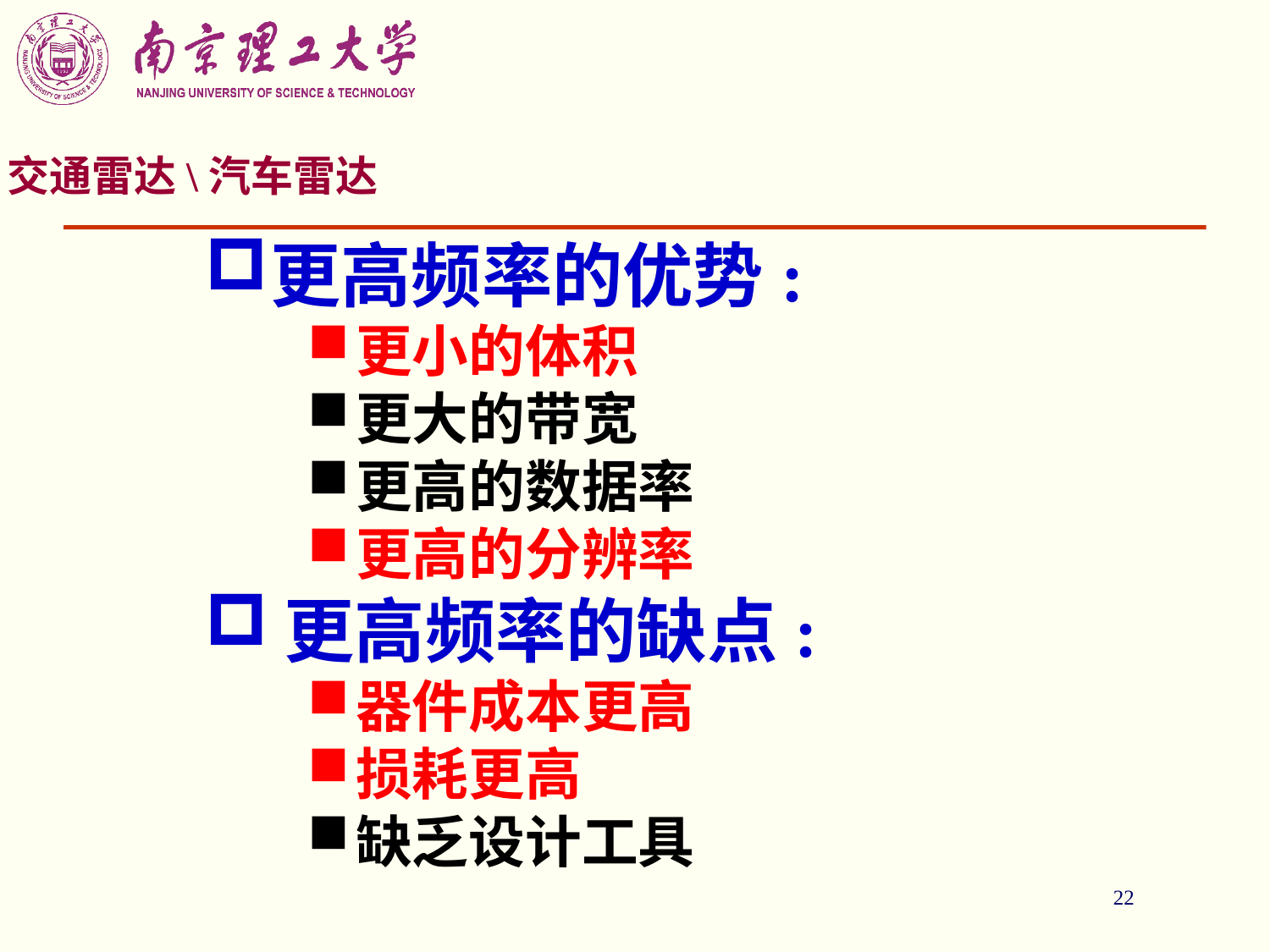

交通雷达\汽车雷达
更高频率的优势:
更小的体积
更大的带宽
更高的数据率
更高的分辨率
更高频率的缺点:
器件成本更高
损耗更高
缺乏设计工具